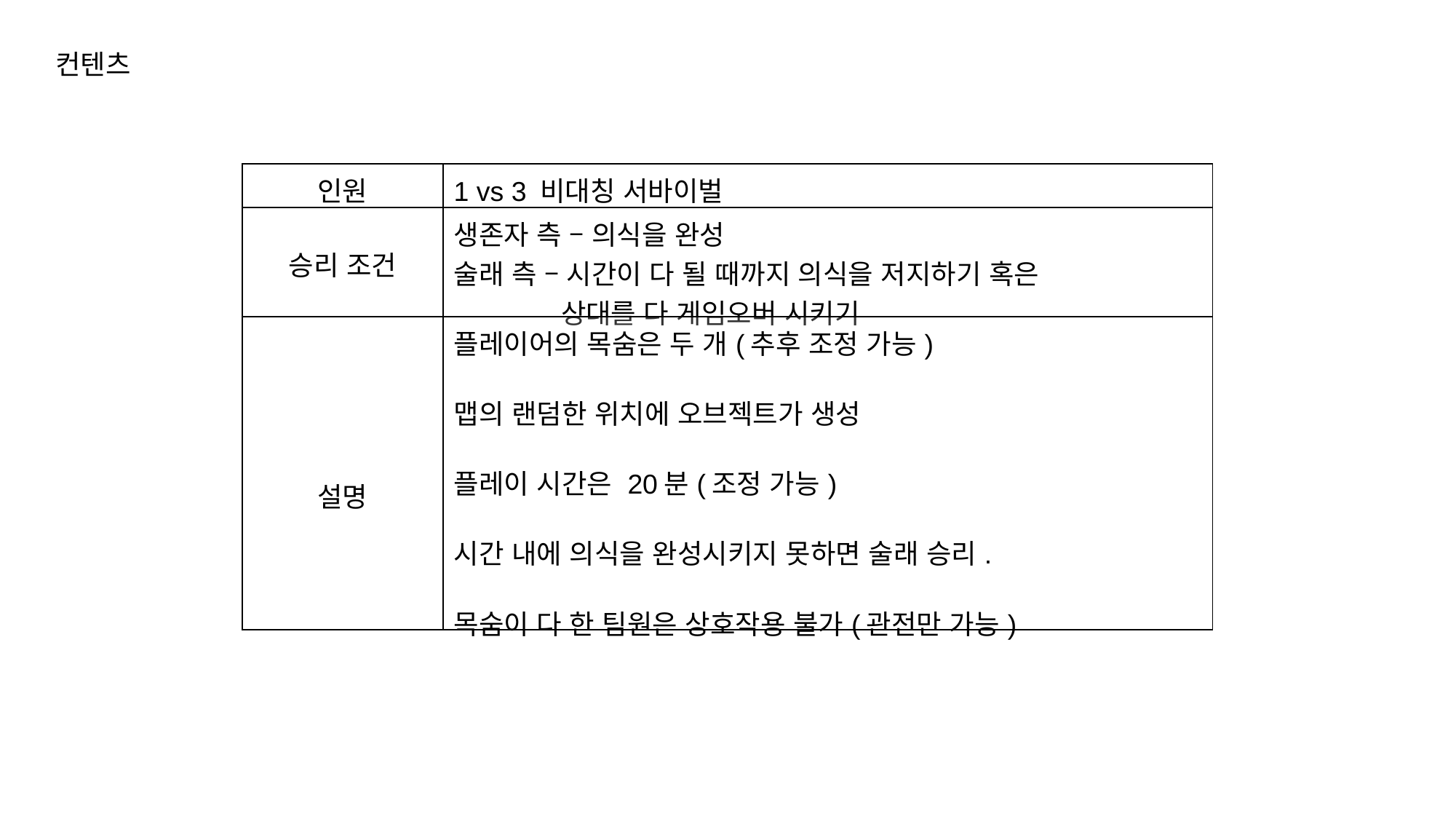

컨텐츠
| 인원 | 1 vs 3 비대칭 서바이벌 |
| --- | --- |
| 승리 조건 | 생존자 측 – 의식을 완성 술래 측 – 시간이 다 될 때까지 의식을 저지하기 혹은 상대를 다 게임오버 시키기 |
| 설명 | 플레이어의 목숨은 두 개(추후 조정 가능) 맵의 랜덤한 위치에 오브젝트가 생성 플레이 시간은 20분(조정 가능) 시간 내에 의식을 완성시키지 못하면 술래 승리. 목숨이 다 한 팀원은 상호작용 불가(관전만 가능) |